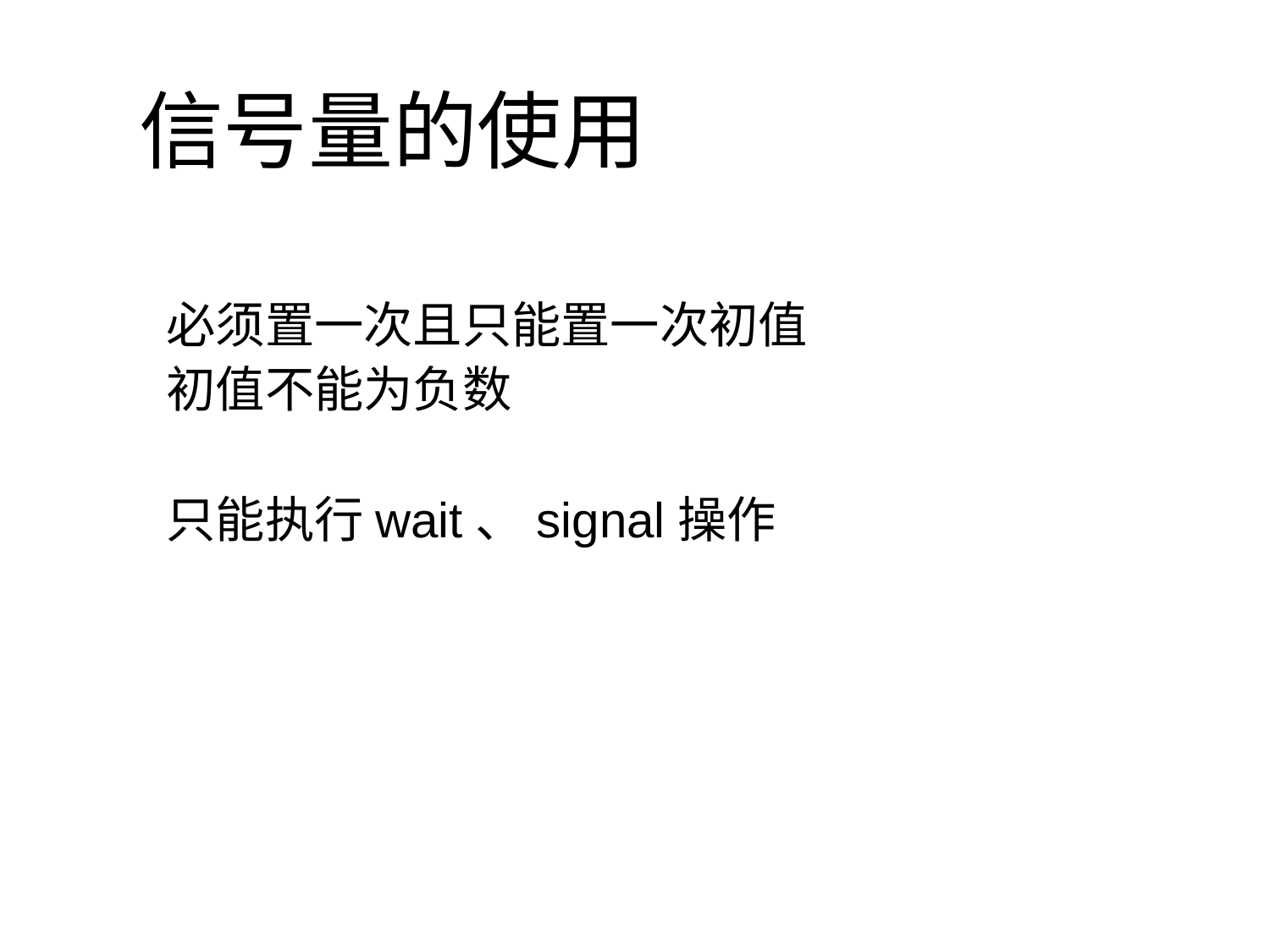

# 信号量的使用
  必须置一次且只能置一次初值
  初值不能为负数

  只能执行wait、signal操作